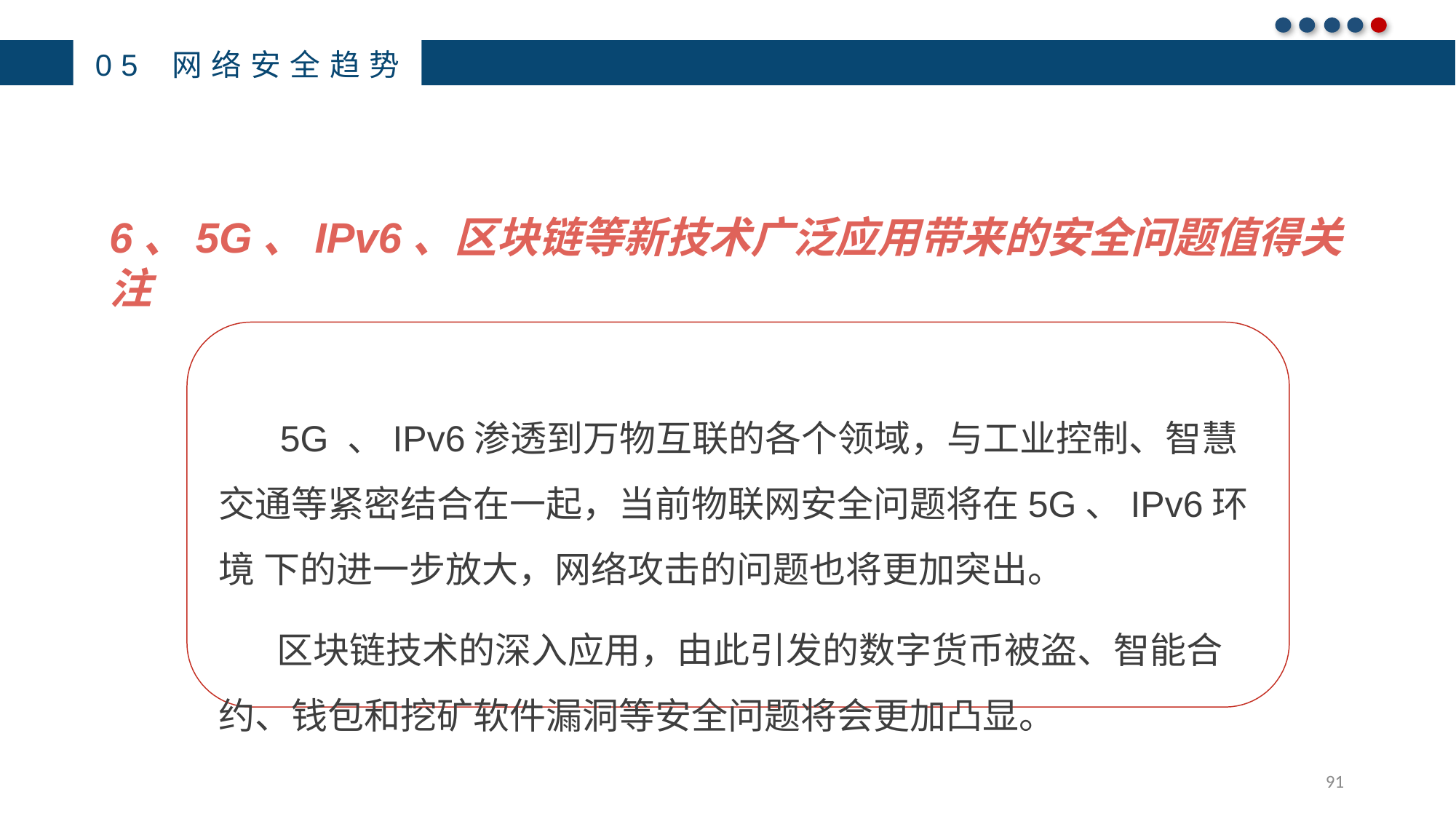

05 网络安全趋势

6、5G、IPv6、区块链等新技术广泛应用带来的安全问题值得关注

      5G 、IPv6渗透到万物互联的各个领域，与工业控制、智慧 交通等紧密结合在一起，当前物联网安全问题将在5G、IPv6环境 下的进一步放大，网络攻击的问题也将更加突出。
      区块链技术的深入应用，由此引发的数字货币被盗、智能合约、钱包和挖矿软件漏洞等安全问题将会更加凸显。

91